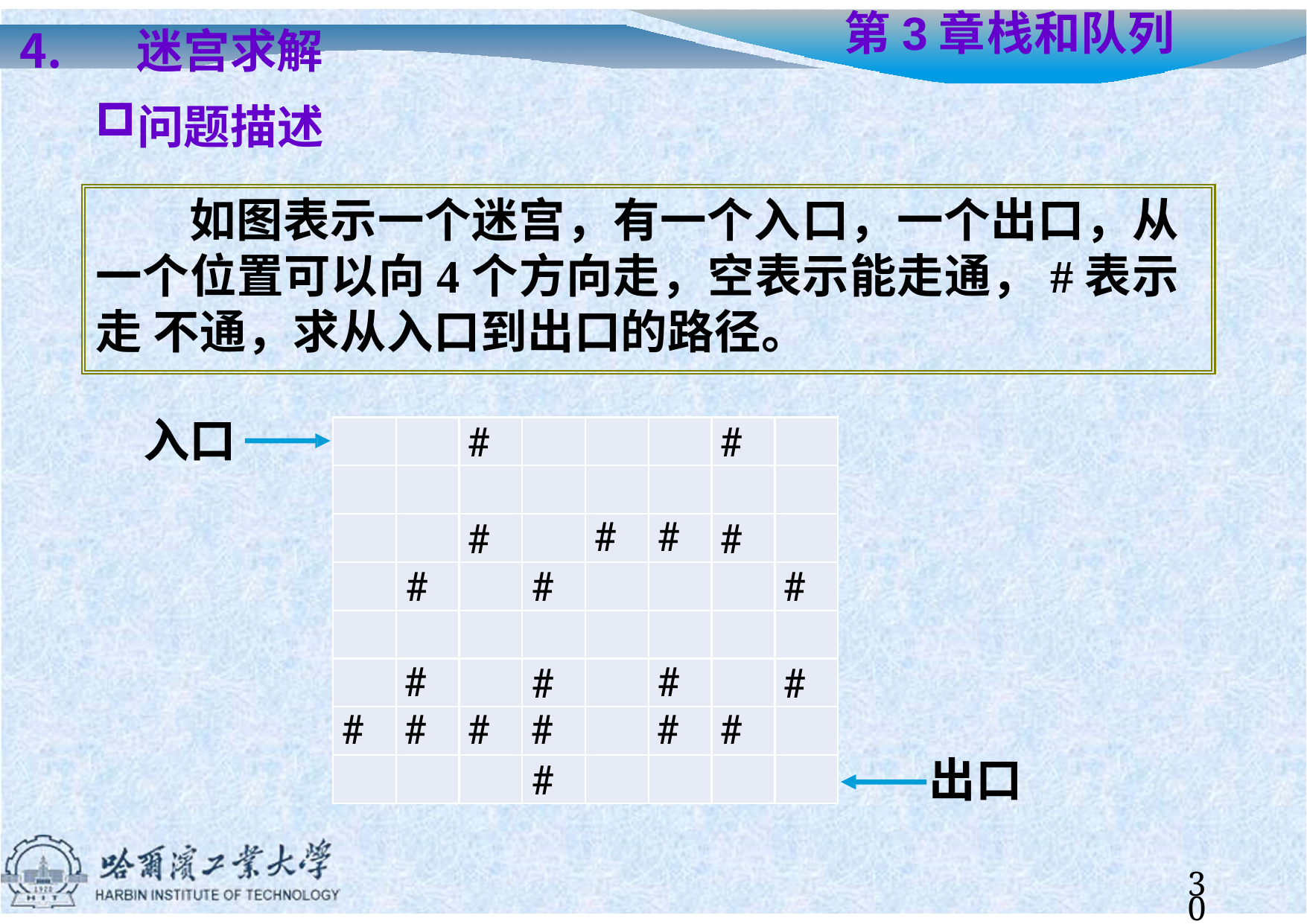

迷宫求解
问题描述
# 第3章	栈和队列

如图表示一个迷宫，有一个入口，一个出口，从 一个位置可以向4个方向走，空表示能走通，#表示走 不通，求从入口到出口的路径。

入口
#  #
#  #

#	#

#	#	#  #
#  #

#
#	#	#	#
#
#	#

出口

30